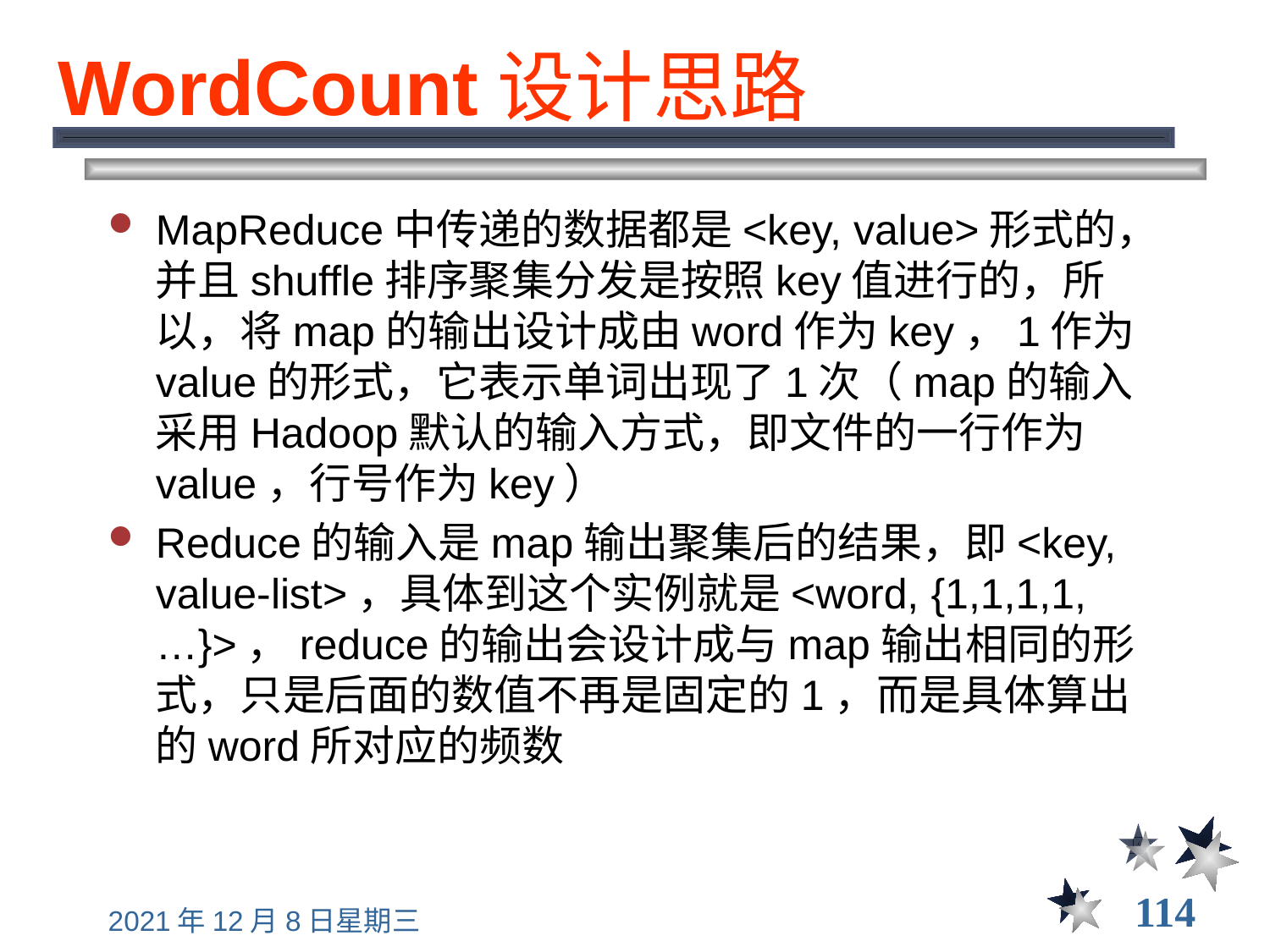

# WordCount设计思路
MapReduce中传递的数据都是<key, value>形式的，并且shuffle排序聚集分发是按照key值进行的，所以，将map的输出设计成由word作为key，1作为value的形式，它表示单词出现了1次（map的输入采用Hadoop默认的输入方式，即文件的一行作为value，行号作为key）
Reduce的输入是map输出聚集后的结果，即<key, value-list>，具体到这个实例就是<word, {1,1,1,1,…}>，reduce的输出会设计成与map输出相同的形式，只是后面的数值不再是固定的1，而是具体算出的word所对应的频数

114
2021年12月8日星期三
大数据管理----前言